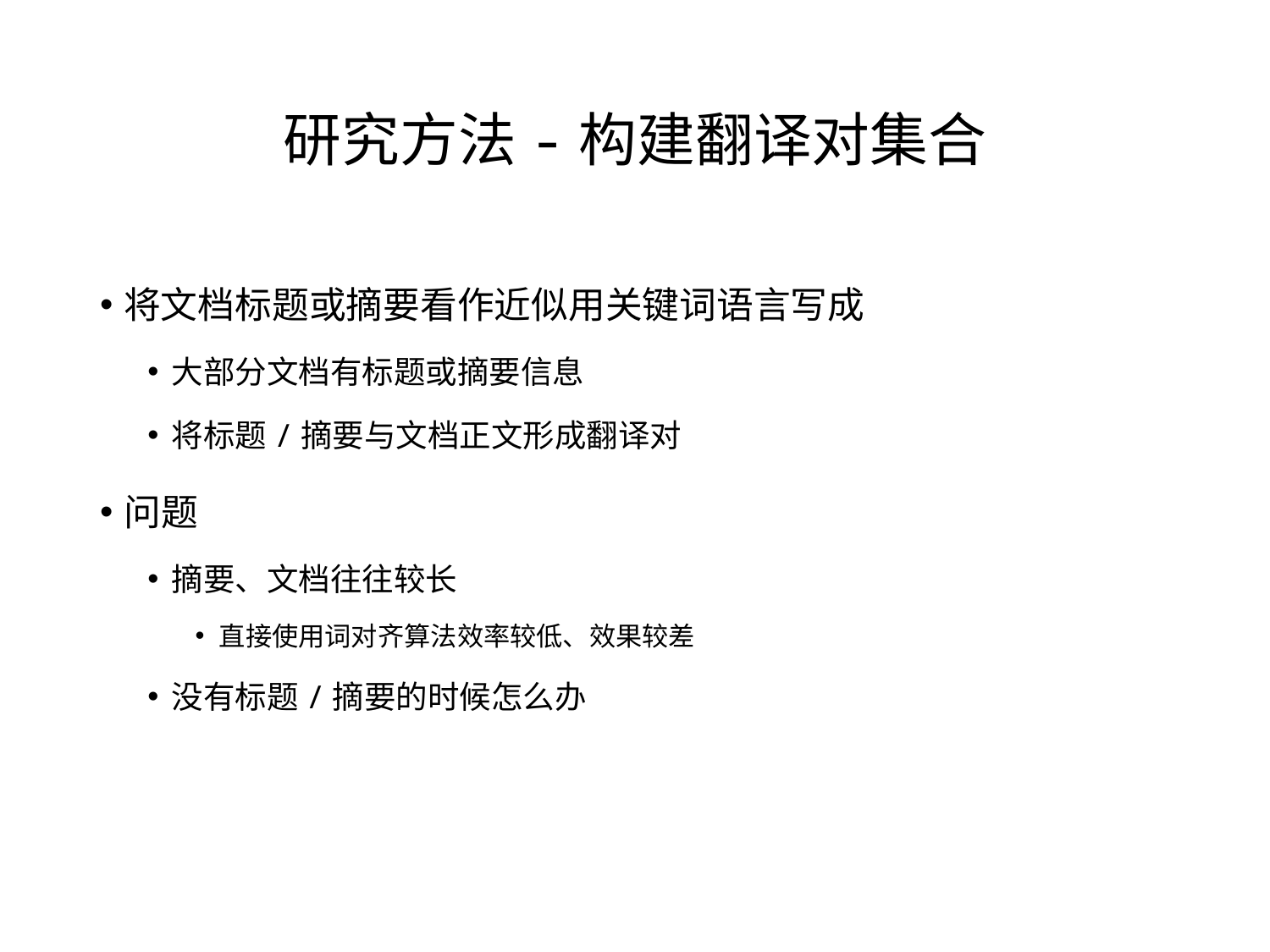

# 研究方法-构建翻译对集合
将文档标题或摘要看作近似用关键词语言写成
大部分文档有标题或摘要信息
将标题/摘要与文档正文形成翻译对
问题
摘要、文档往往较长
直接使用词对齐算法效率较低、效果较差
没有标题/摘要的时候怎么办